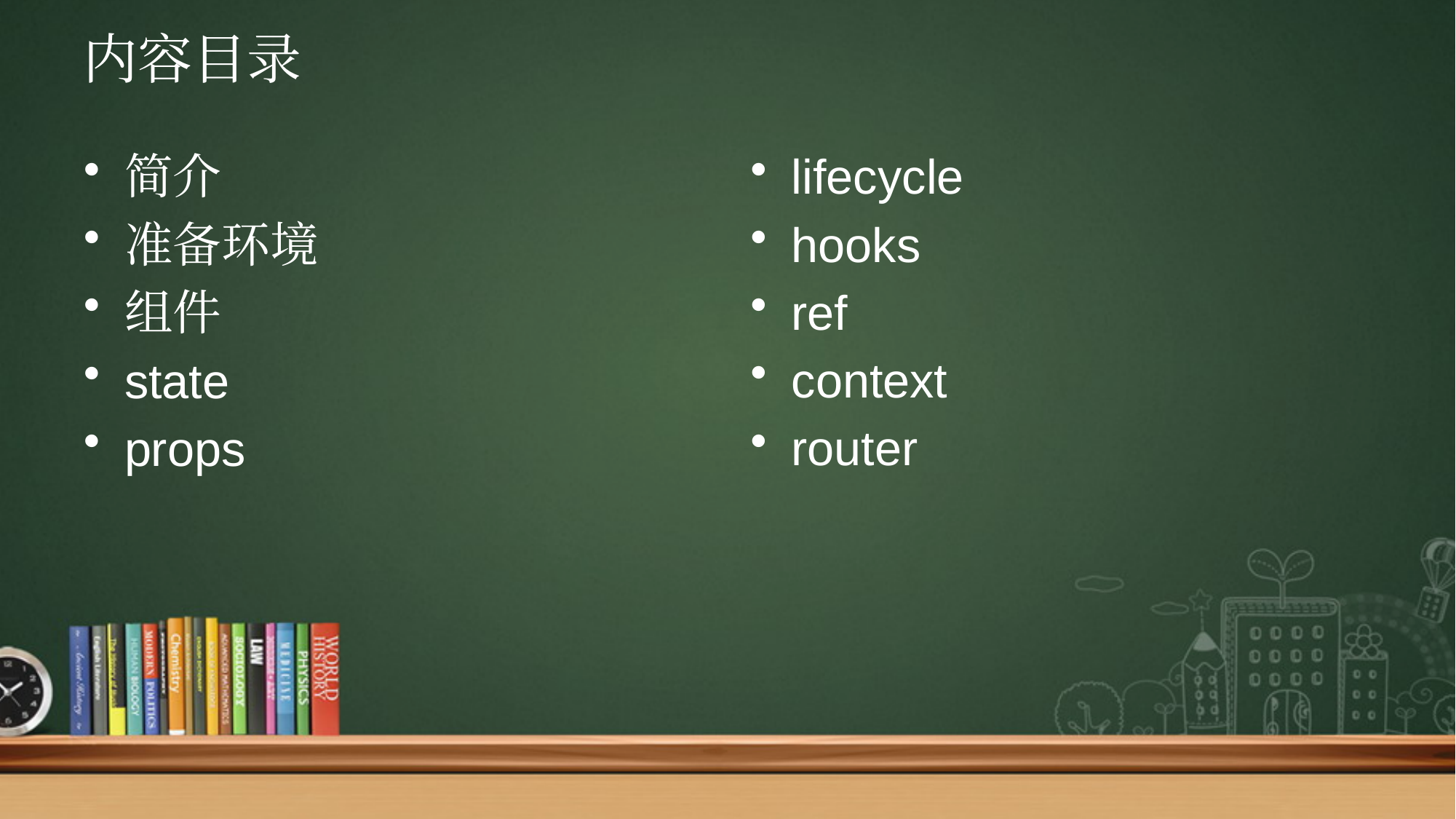

# 内容目录
简介
准备环境
组件
state
props

lifecycle
hooks
ref
context
router